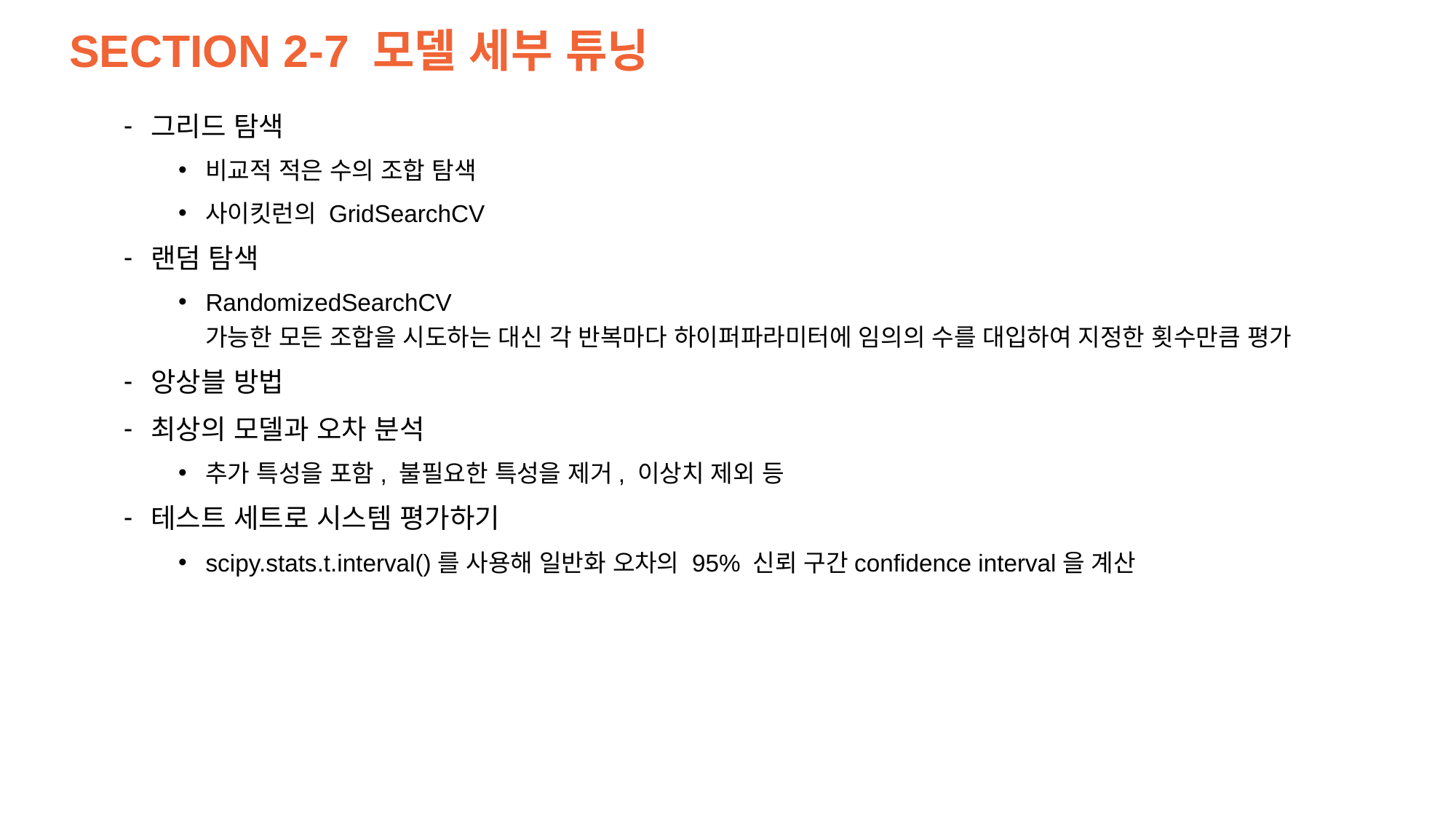

# SECTION 2-7 모델 세부 튜닝
그리드 탐색
비교적 적은 수의 조합 탐색
사이킷런의 GridSearchCV
랜덤 탐색
RandomizedSearchCV
가능한 모든 조합을 시도하는 대신 각 반복마다 하이퍼파라미터에 임의의 수를 대입하여 지정한 횟수만큼 평가
앙상블 방법
최상의 모델과 오차 분석
추가 특성을 포함, 불필요한 특성을 제거, 이상치 제외 등
테스트 세트로 시스템 평가하기
scipy.stats.t.interval()를 사용해 일반화 오차의 95% 신뢰 구간confidence interval을 계산
12